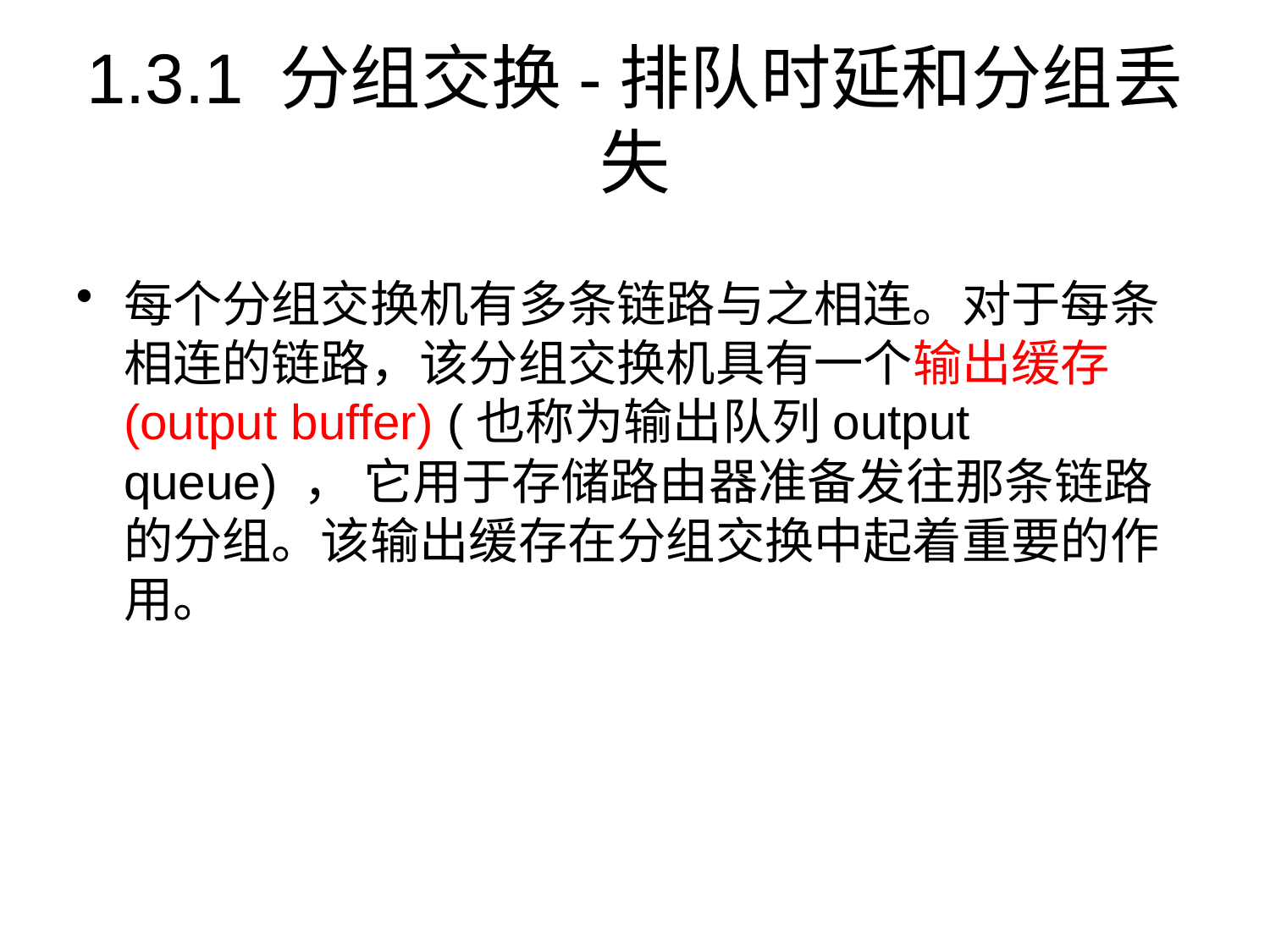

# 1.3.1 分组交换-排队时延和分组丢失

每个分组交换机有多条链路与之相连。对于每条相连的链路，该分组交换机具有一个输出缓存(output buffer) (也称为输出队列output queue) ， 它用于存储路由器准备发往那条链路的分组。该输出缓存在分组交换中起着重要的作用。